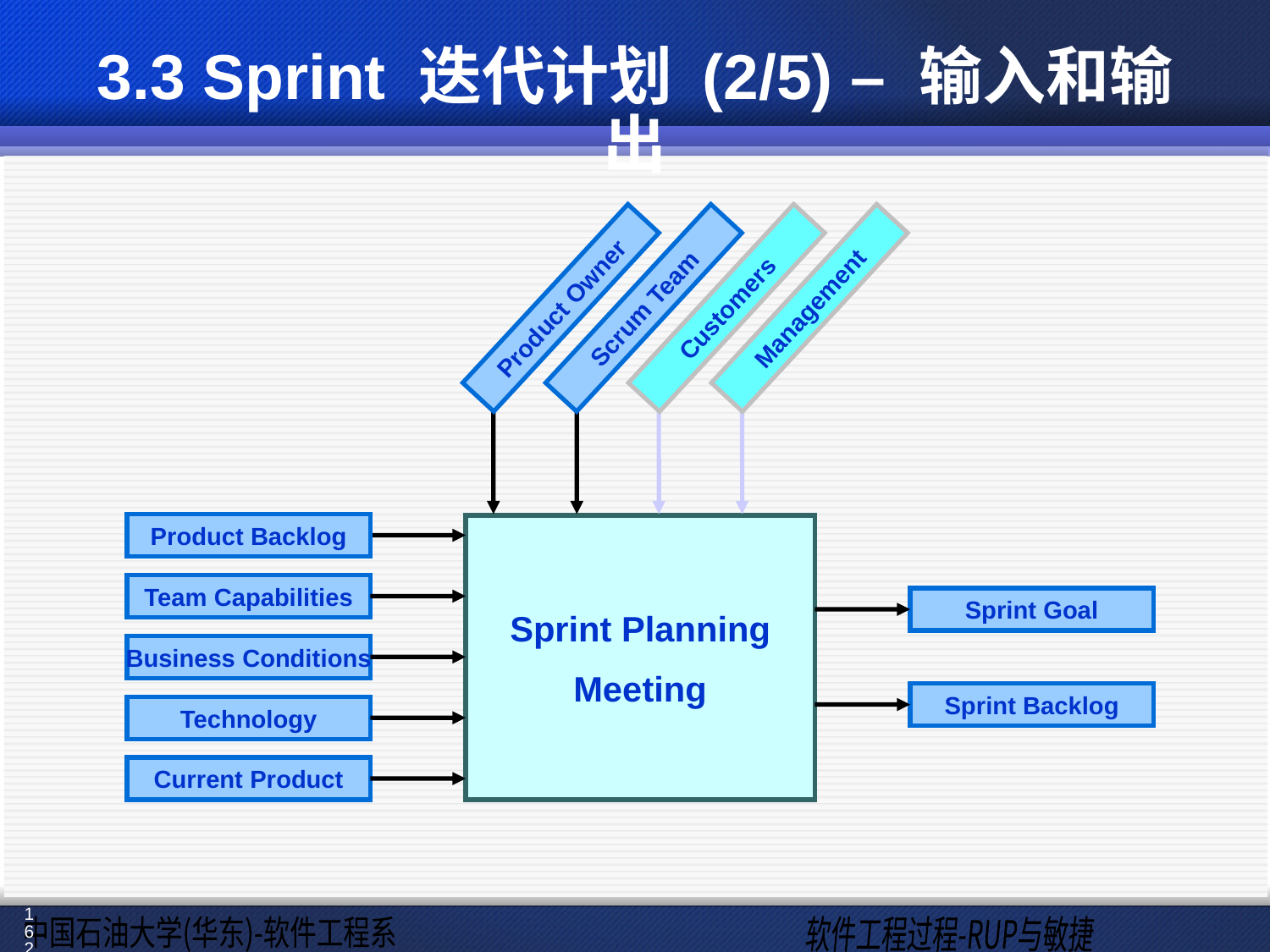

# 3.3 Sprint 迭代计划 (2/5) – 输入和输出
Product Owner
Scrum Team
Customers
Management

Product Backlog

Sprint Planning
Meeting
Team Capabilities

Sprint Goal

Business Conditions

Sprint Backlog
Technology

Current Product

162